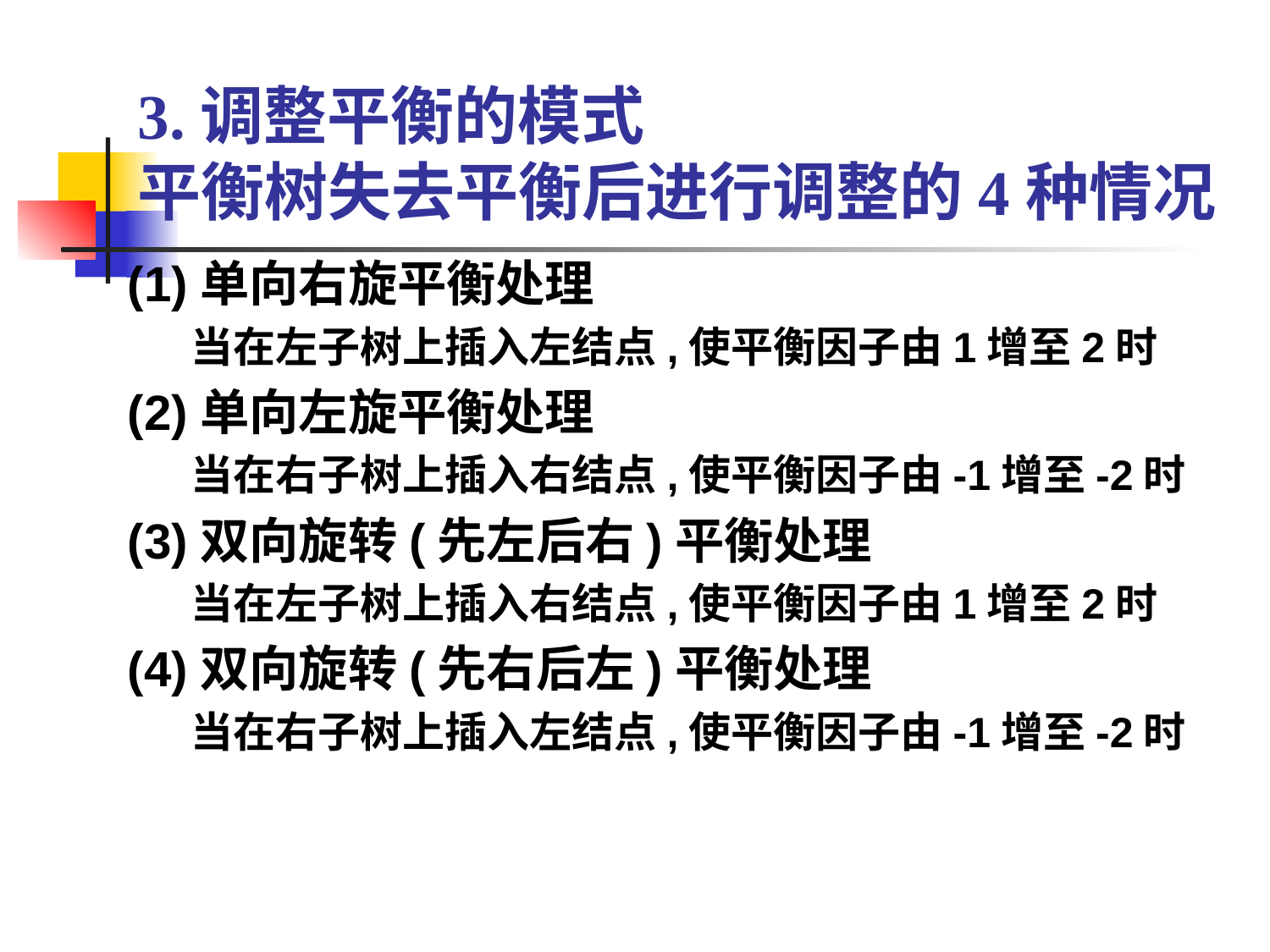

# 3.调整平衡的模式 平衡树失去平衡后进行调整的4种情况
(1)单向右旋平衡处理
当在左子树上插入左结点,使平衡因子由1增至2时
(2)单向左旋平衡处理
当在右子树上插入右结点,使平衡因子由-1增至-2时
(3)双向旋转(先左后右)平衡处理
当在左子树上插入右结点,使平衡因子由1增至2时
(4)双向旋转(先右后左)平衡处理
当在右子树上插入左结点,使平衡因子由-1增至-2时
81